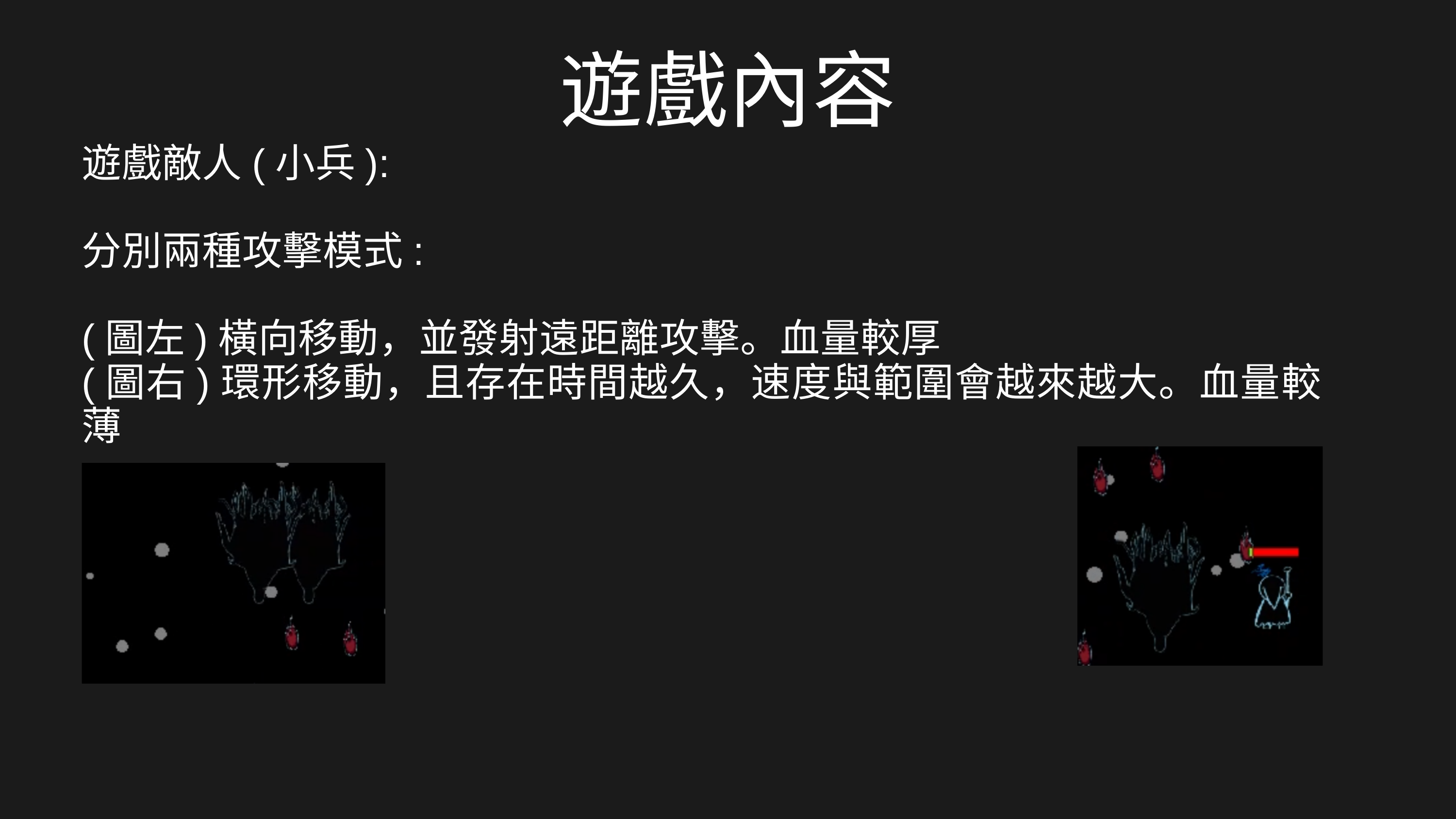

遊戲內容
遊戲敵人(小兵):

分別兩種攻擊模式:

(圖左)橫向移動，並發射遠距離攻擊。血量較厚
(圖右)環形移動，且存在時間越久，速度與範圍會越來越大。血量較薄